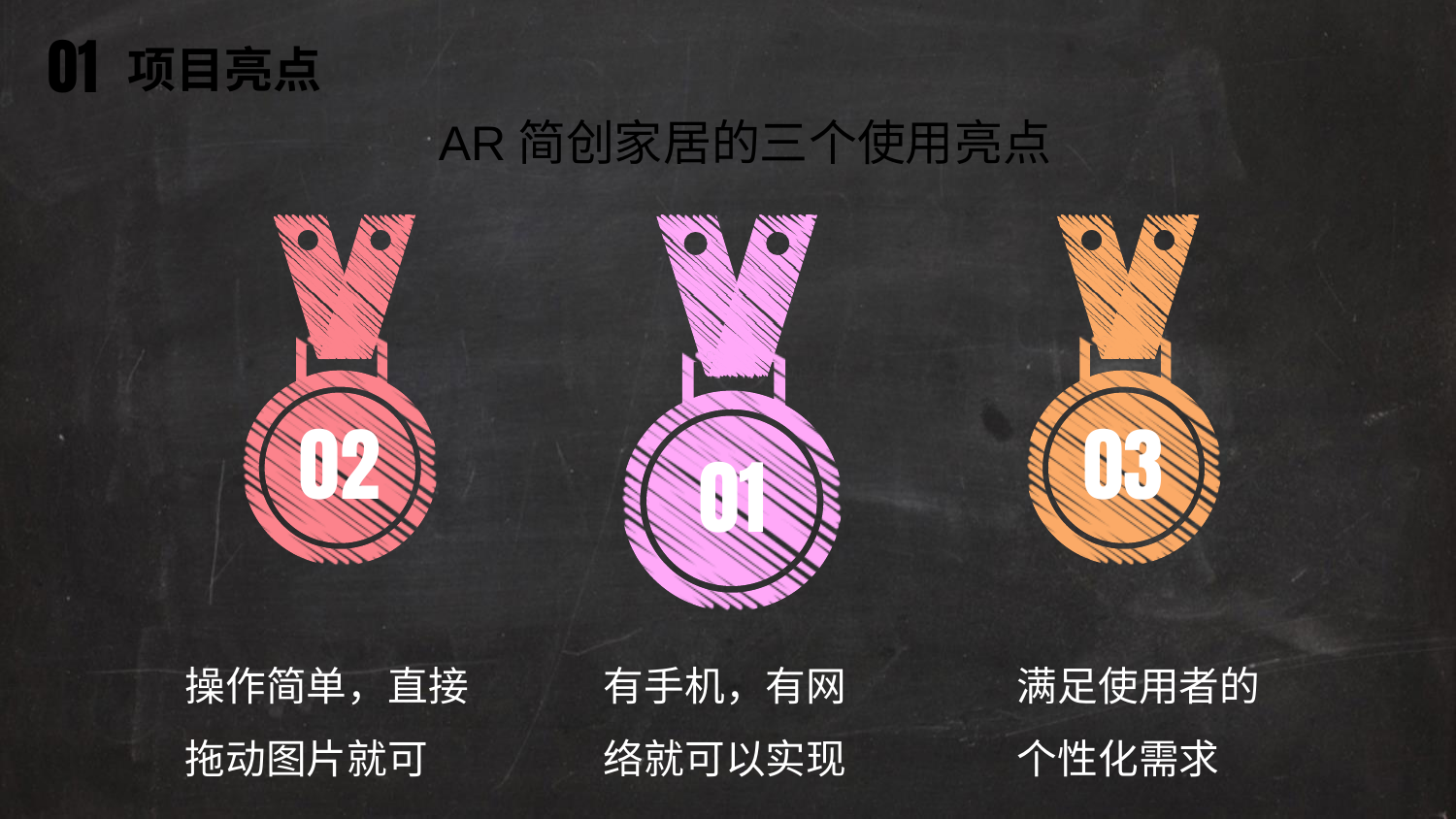

01
项目亮点
AR简创家居的三个使用亮点

02

03

01
操作简单，直接拖动图片就可
有手机，有网络就可以实现
满足使用者的个性化需求